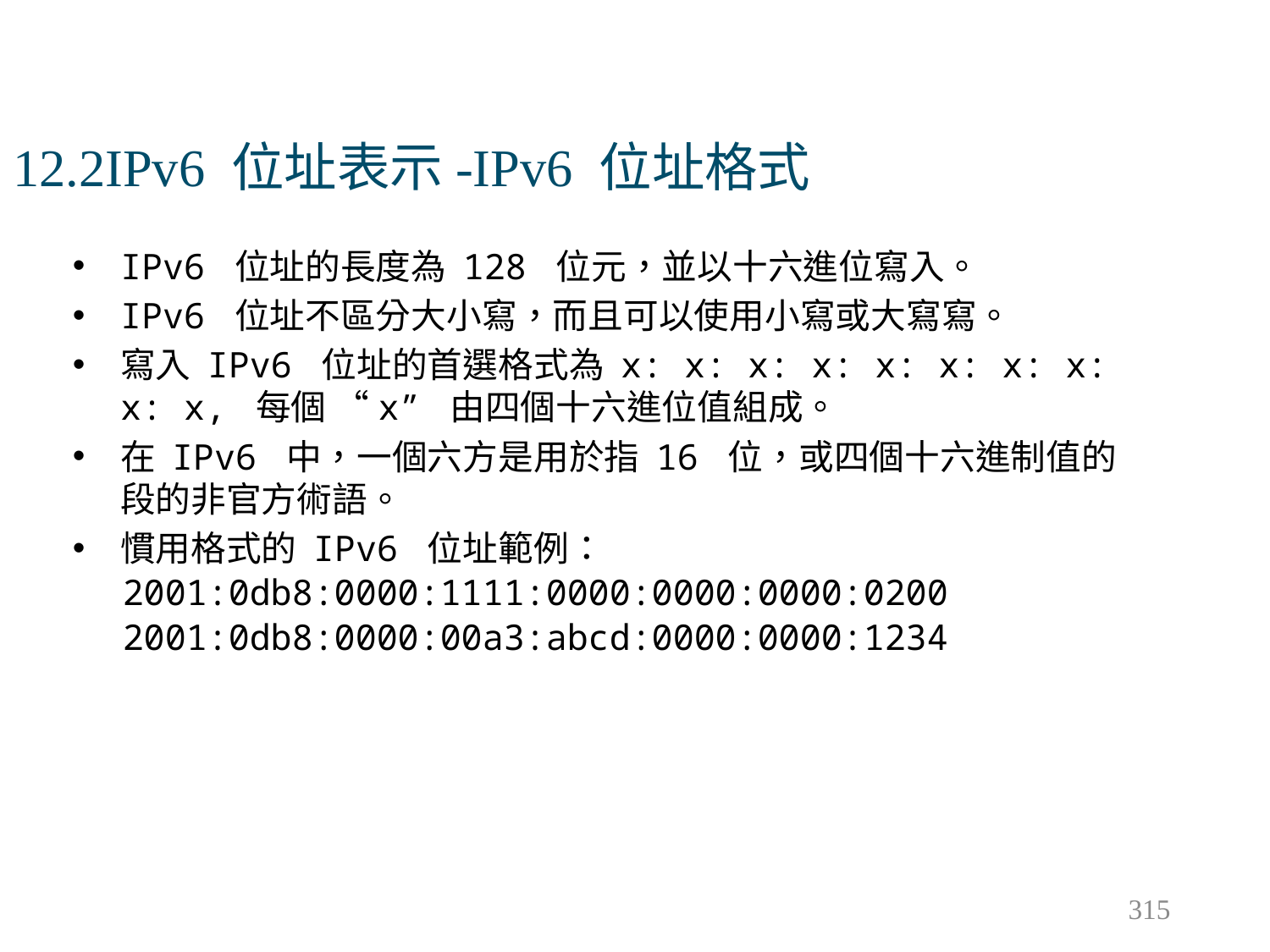

# 12.2IPv6 位址表示-IPv6 位址格式
IPv6 位址的長度為 128 位元，並以十六進位寫入。
IPv6 位址不區分大小寫，而且可以使用小寫或大寫寫。
寫入 IPv6 位址的首選格式為 x: x: x: x: x: x: x: x: x: x, 每個 “x” 由四個十六進位值組成。
在 IPv6 中，一個六方是用於指 16 位，或四個十六進制值的段的非官方術語。
慣用格式的 IPv6 位址範例：
2001:0db8:0000:1111:0000:0000:0000:0200
2001:0db8:0000:00a3:abcd:0000:0000:1234

315